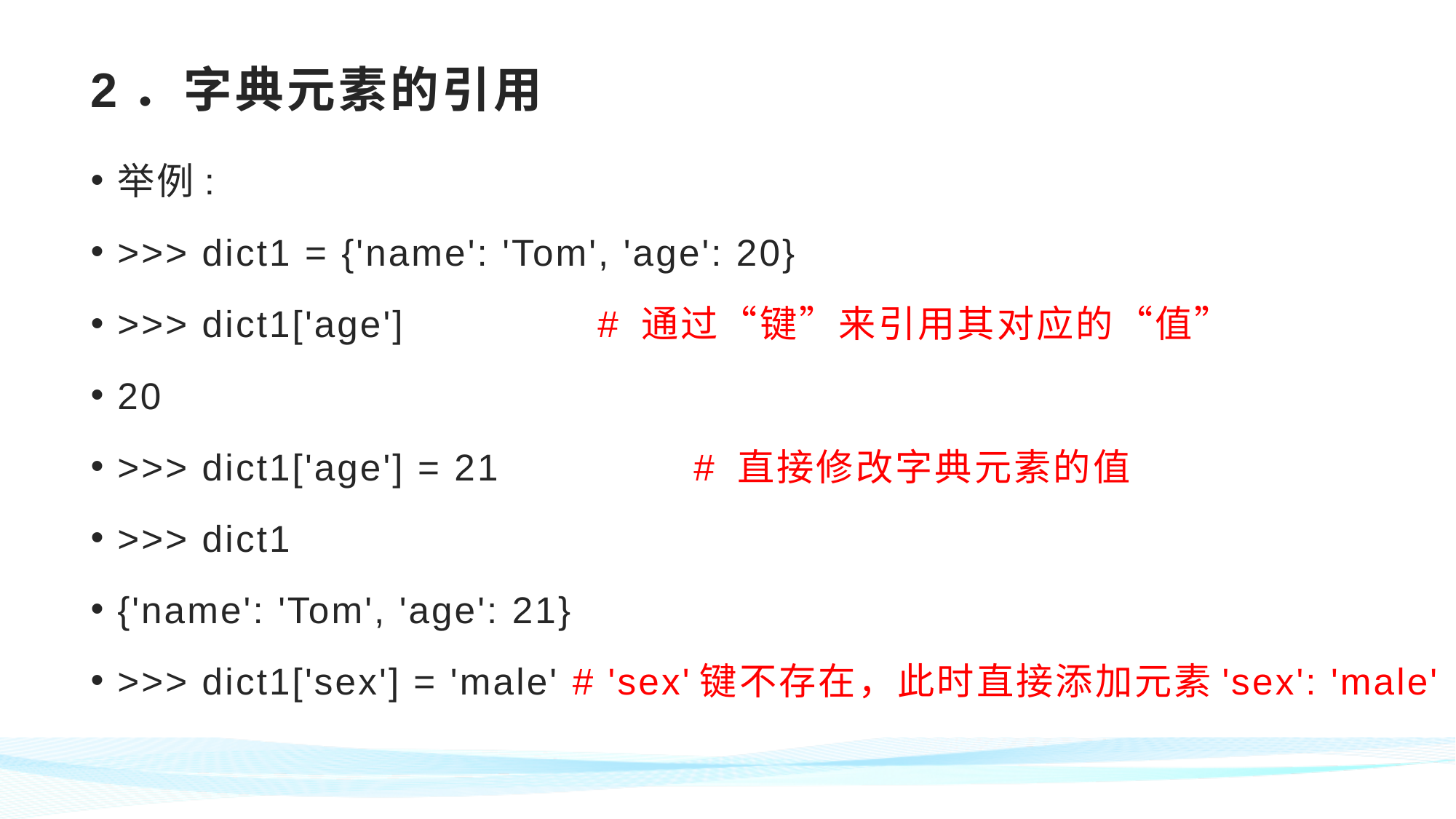

# 2．字典元素的引用
举例:
>>> dict1 = {'name': 'Tom', 'age': 20}
>>> dict1['age']           	# 通过“键”来引用其对应的“值”
20
>>> dict1['age'] = 21        	# 直接修改字典元素的值
>>> dict1
{'name': 'Tom', 'age': 21}
>>> dict1['sex'] = 'male' # 'sex'键不存在，此时直接添加元素'sex': 'male'
10